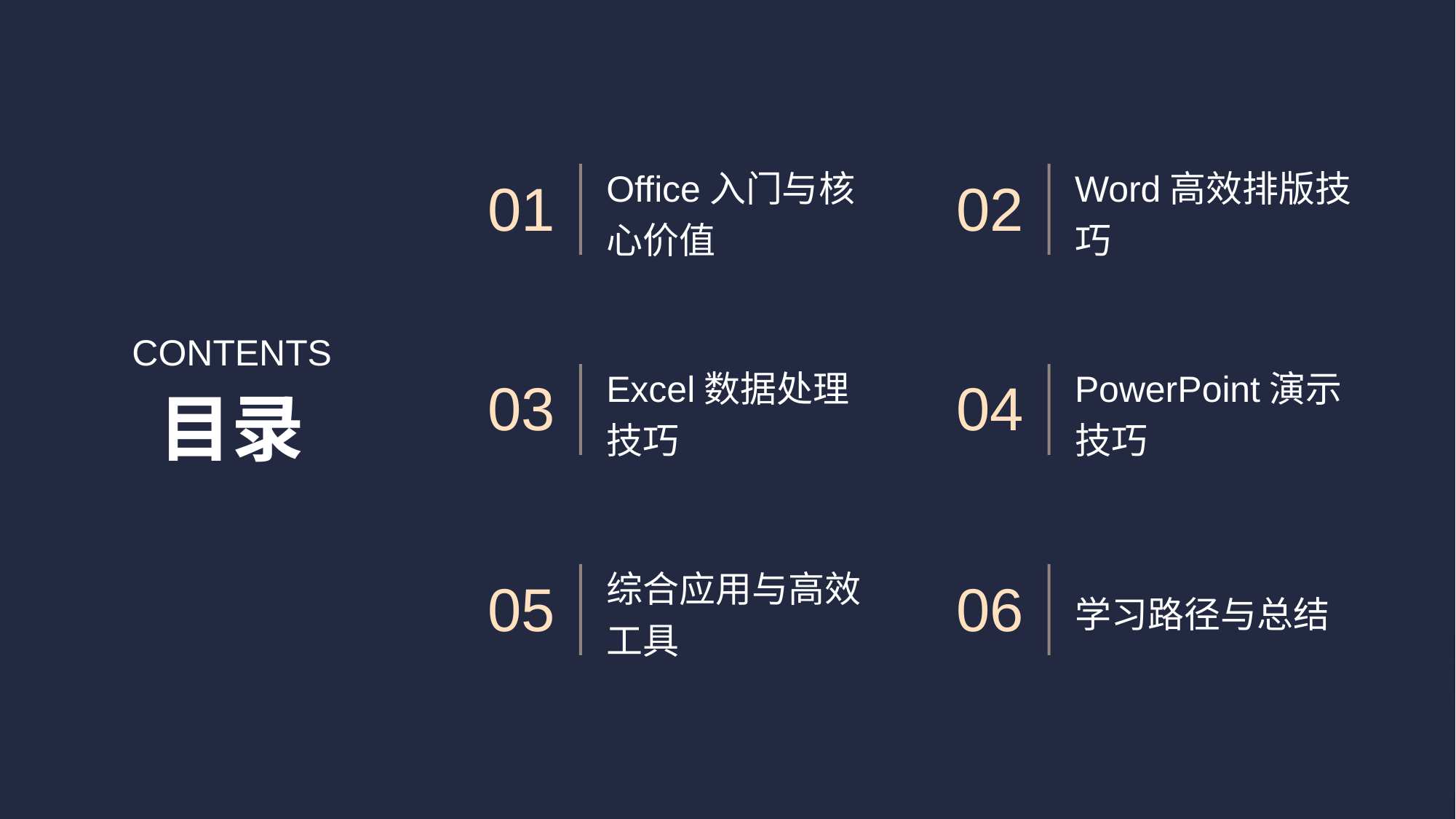

Office入门与核心价值
Word高效排版技巧

01
02
CONTENTS
Excel数据处理技巧
PowerPoint演示技巧

03
04
目录
综合应用与高效工具
学习路径与总结

05
06